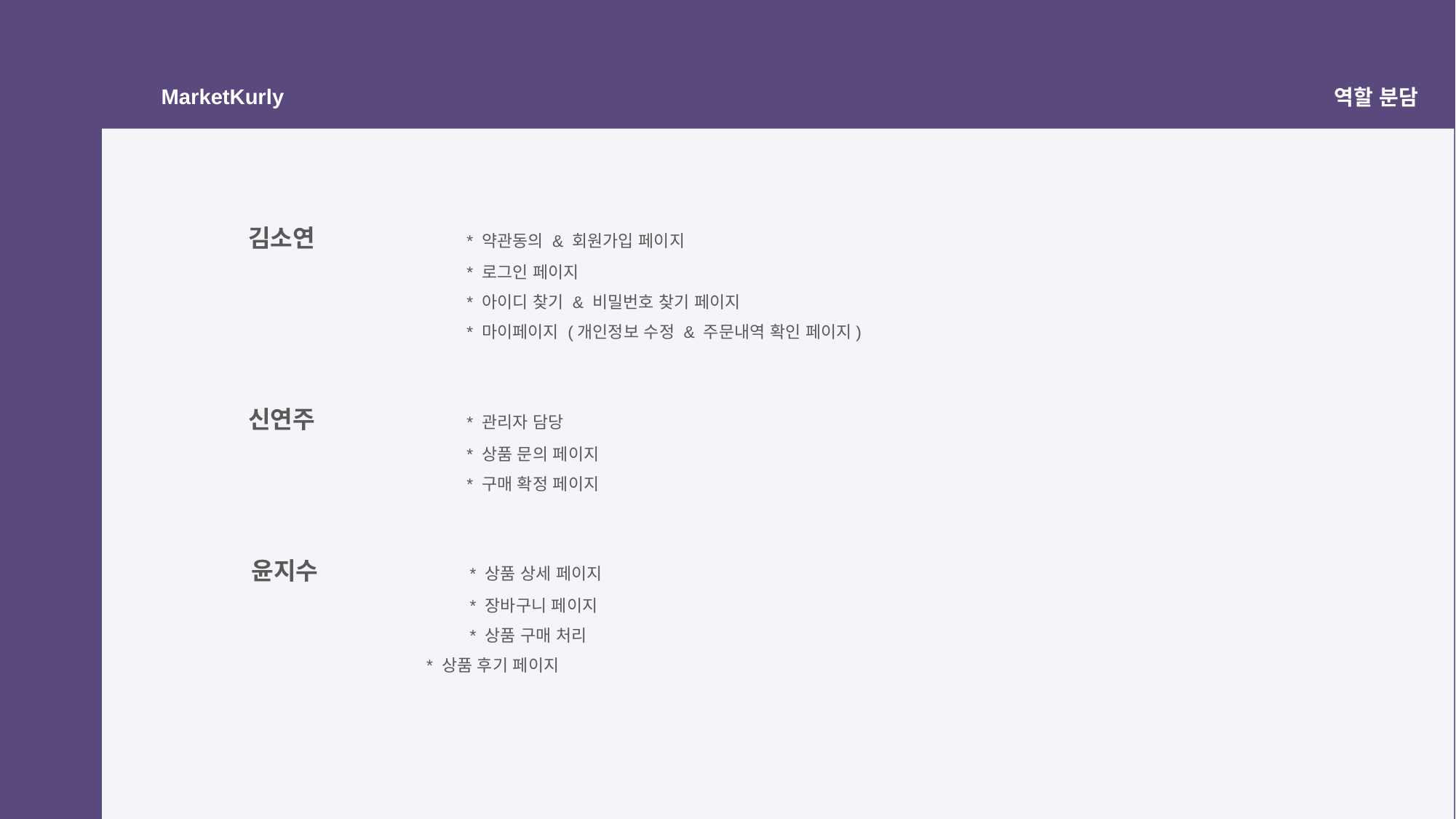

MarketKurly
역할 분담
김소연		* 약관동의 & 회원가입 페이지
		* 로그인 페이지
		* 아이디 찾기 & 비밀번호 찾기 페이지
		* 마이페이지 (개인정보 수정 & 주문내역 확인 페이지)
신연주		* 관리자 담당
		* 상품 문의 페이지
		* 구매 확정 페이지
윤지수		* 상품 상세 페이지
		* 장바구니 페이지
		* 상품 구매 처리
                                     * 상품 후기 페이지